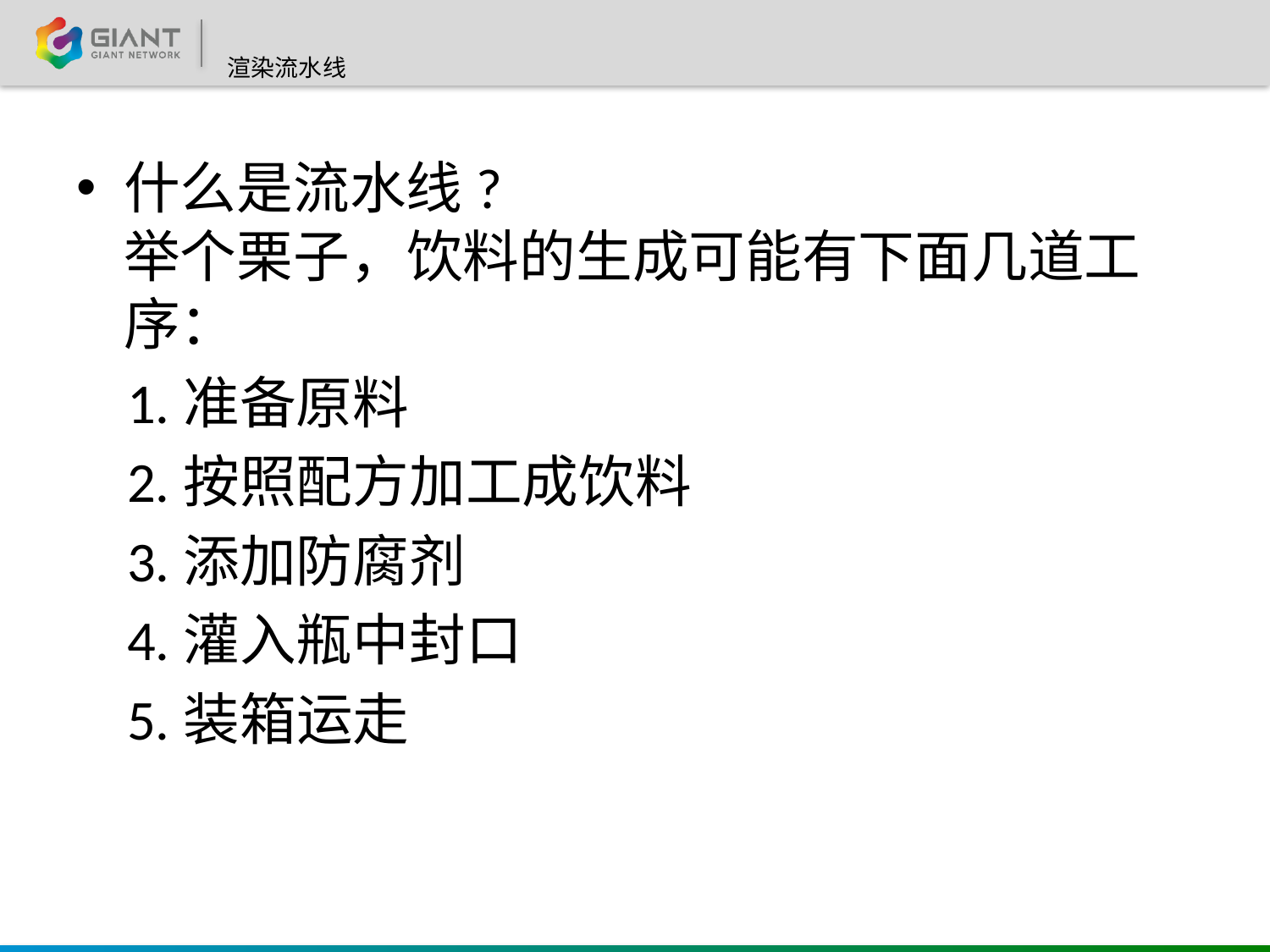

# 渲染流水线
什么是流水线?
举个栗子，饮料的生成可能有下面几道工序：
    1.准备原料
    2.按照配方加工成饮料
    3.添加防腐剂
    4.灌入瓶中封口
    5.装箱运走